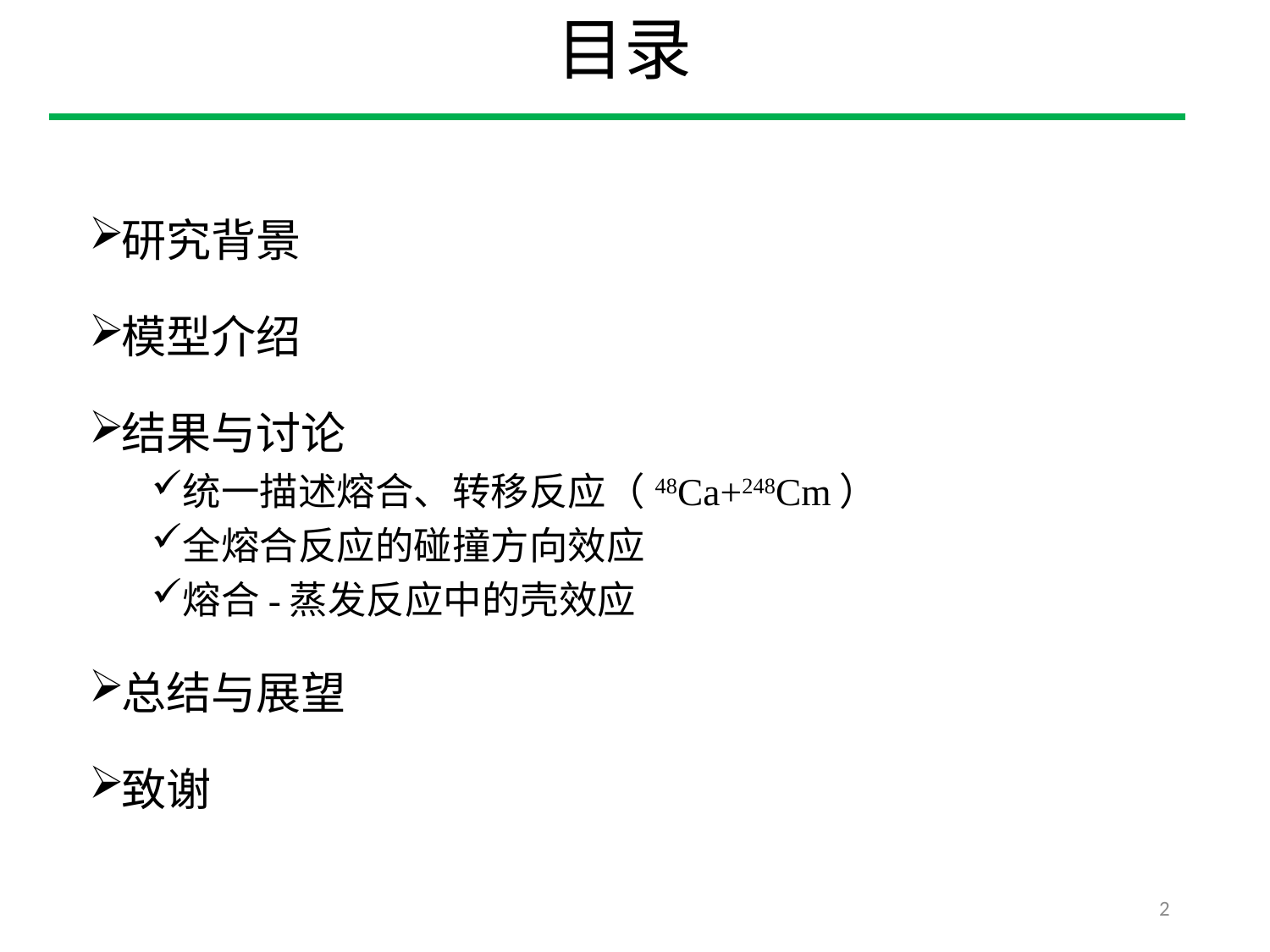

# 目录
研究背景
模型介绍
结果与讨论
统一描述熔合、转移反应（ 48Ca+248Cm）
全熔合反应的碰撞方向效应
熔合-蒸发反应中的壳效应
总结与展望
致谢
2